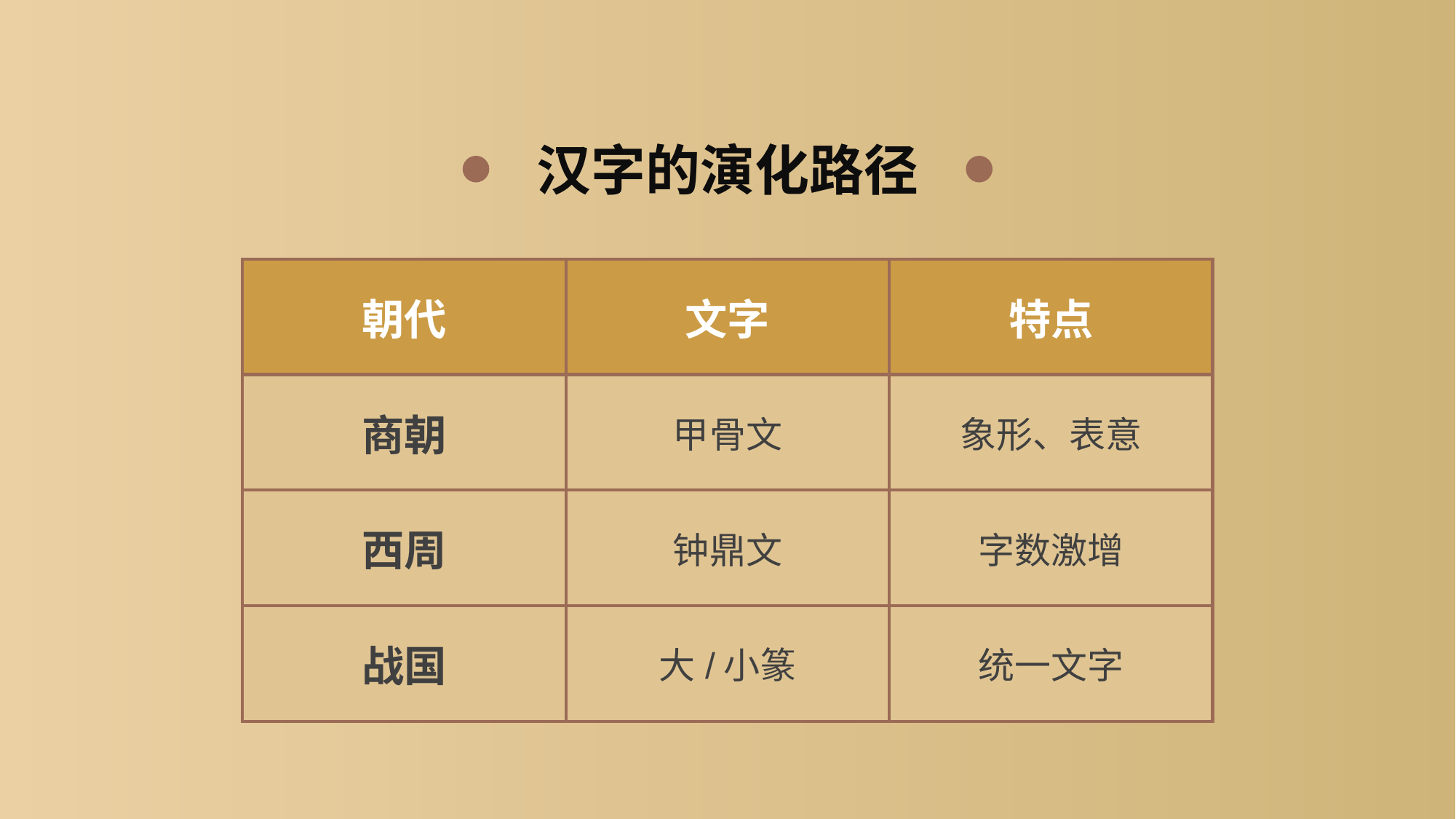

汉字的演化路径

| 朝代 | 文字 | 特点 |
| --- | --- | --- |
| 商朝 | 甲骨文 | 象形、表意 |
| 西周 | 钟鼎文 | 字数激增 |
| 战国 | 大/小篆 | 统一文字 |